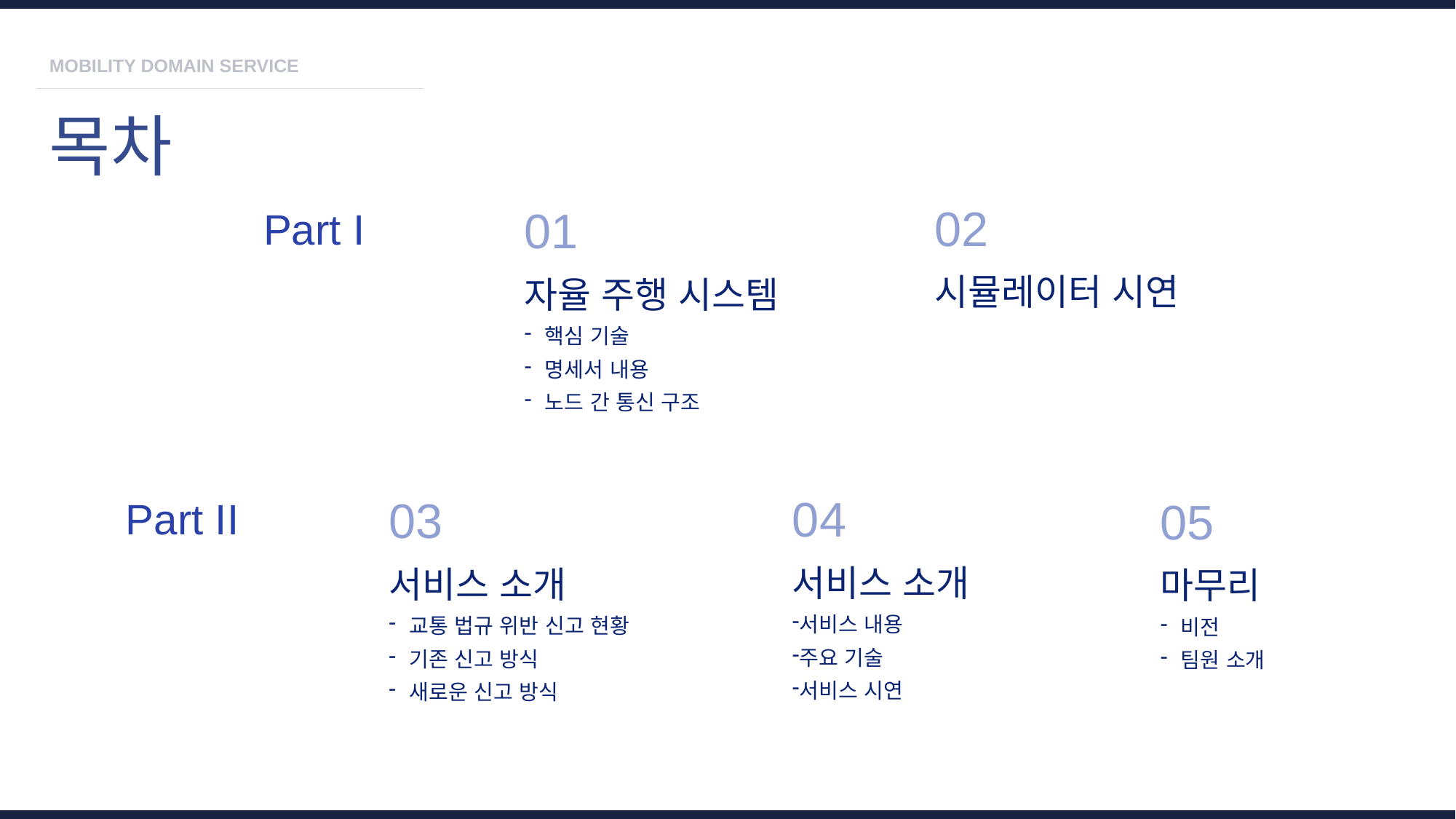

MOBILITY DOMAIN SERVICE
목차
02
시뮬레이터 시연
01
자율 주행 시스템
핵심 기술
명세서 내용
노드 간 통신 구조
Part I
04
서비스 소개
서비스 내용
주요 기술
서비스 시연
03
서비스 소개
교통 법규 위반 신고 현황
기존 신고 방식
새로운 신고 방식
05
마무리
비전
팀원 소개
Part II